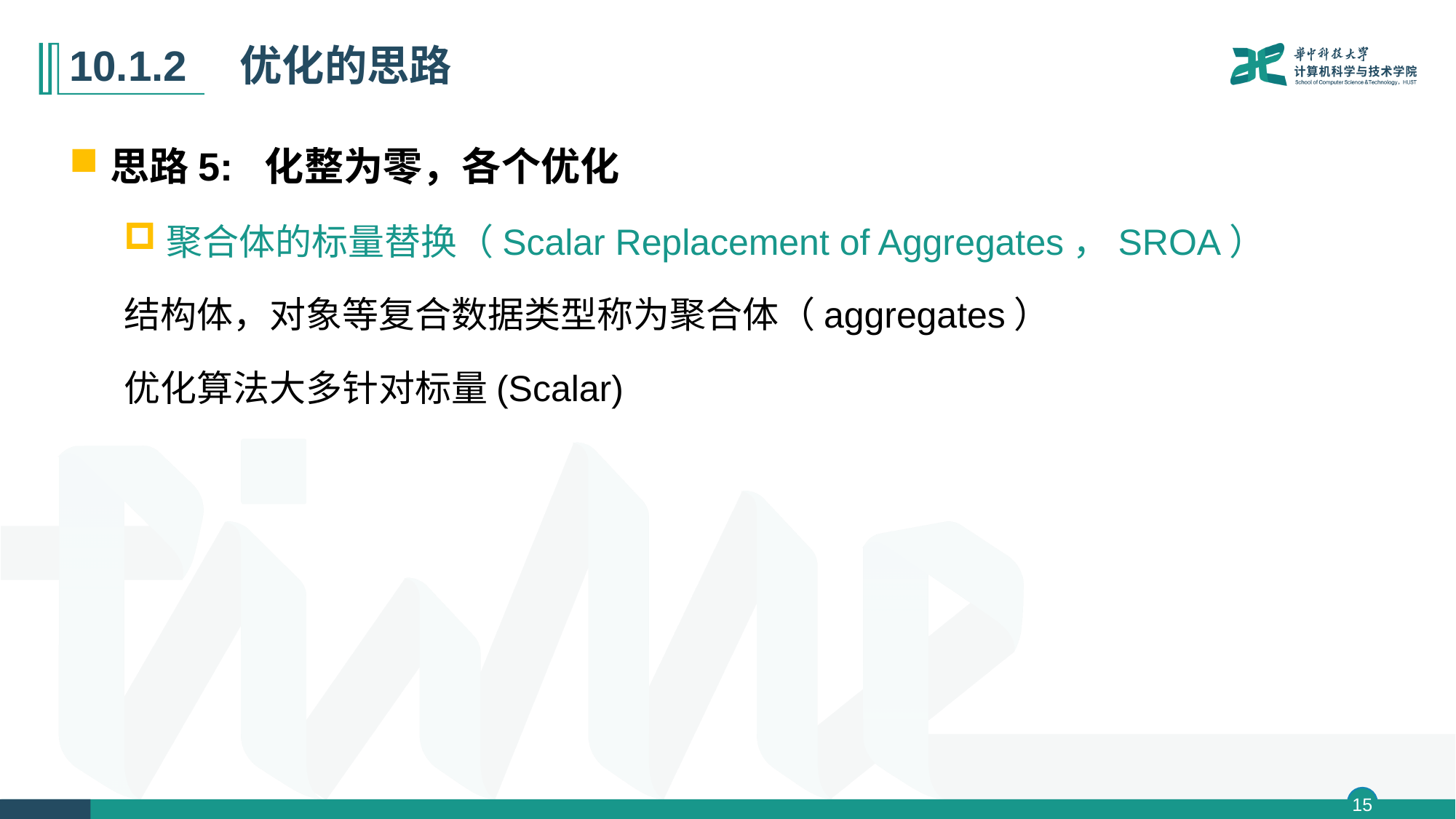

# 10.1.2　优化的思路
思路5:  化整为零，各个优化
聚合体的标量替换（Scalar Replacement of Aggregates，SROA）
结构体，对象等复合数据类型称为聚合体（aggregates）
优化算法大多针对标量(Scalar)